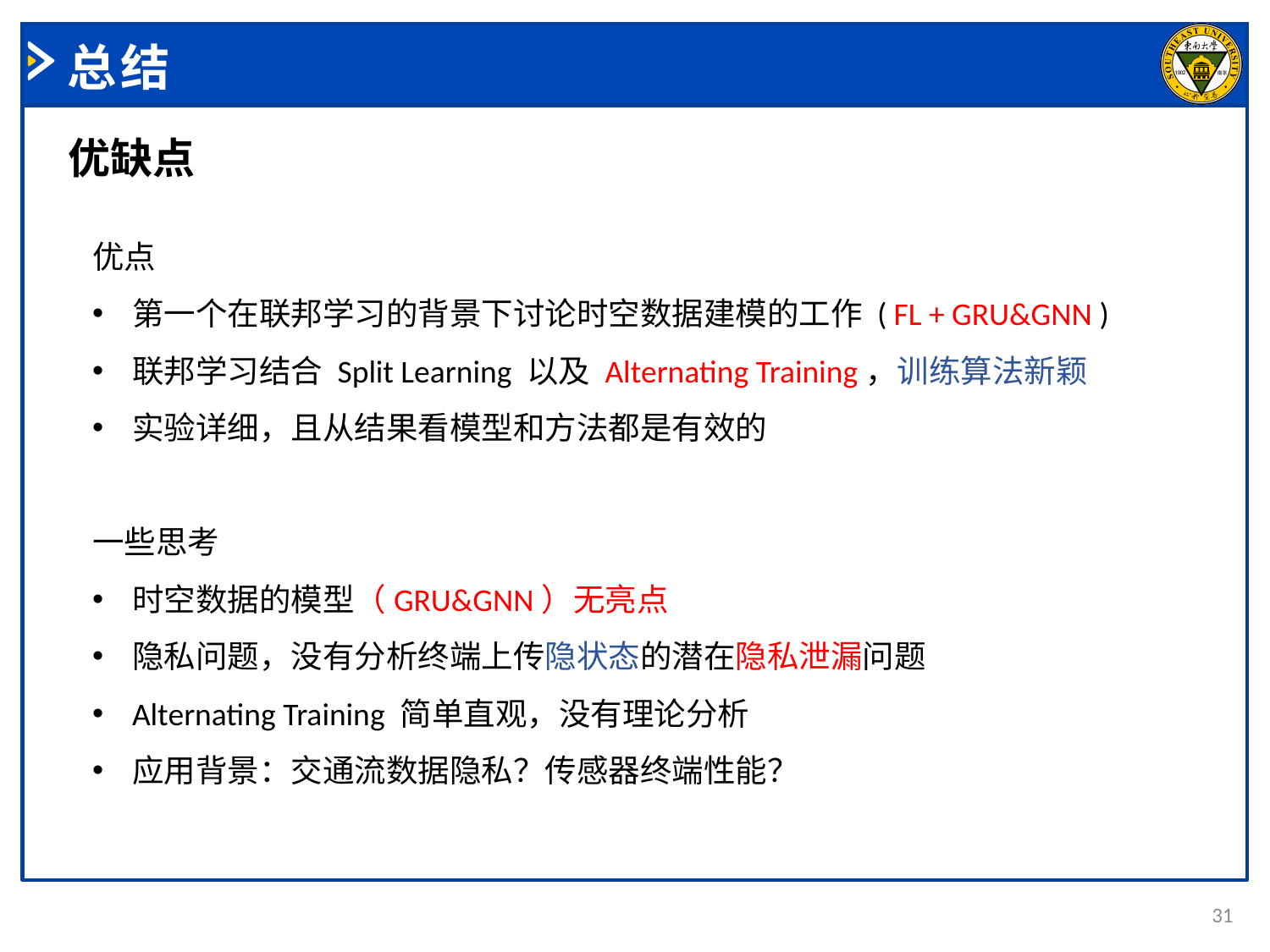

# 总结
优缺点
优点
第一个在联邦学习的背景下讨论时空数据建模的工作 ( FL + GRU&GNN )
联邦学习结合 Split Learning 以及 Alternating Training，训练算法新颖
实验详细，且从结果看模型和方法都是有效的

一些思考
时空数据的模型（GRU&GNN）无亮点
隐私问题，没有分析终端上传隐状态的潜在隐私泄漏问题
Alternating Training 简单直观，没有理论分析
应用背景：交通流数据隐私？传感器终端性能？
31